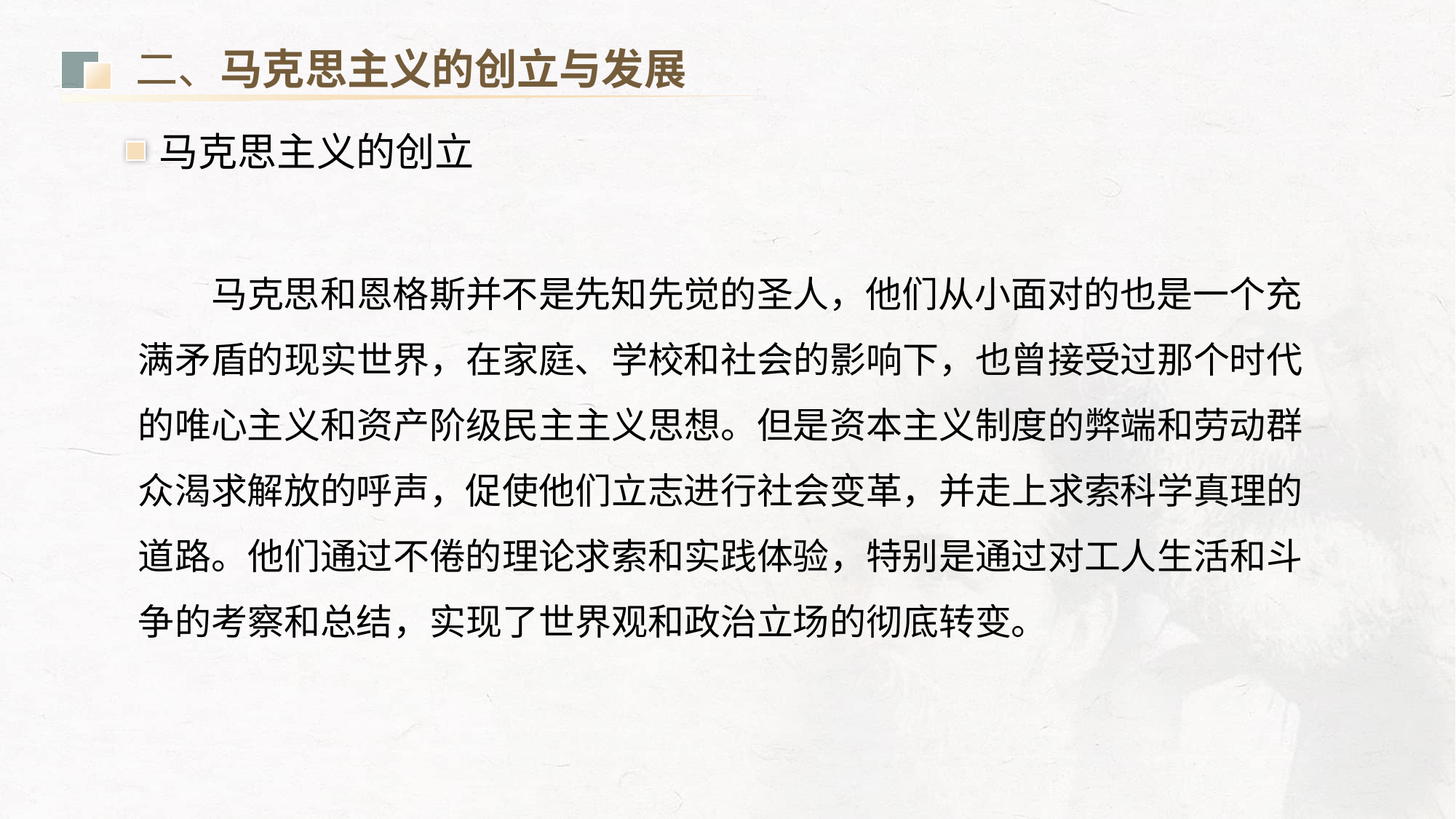

二、马克思主义的创立与发展

马克思主义的创立

马克思和恩格斯并不是先知先觉的圣人，他们从小面对的也是一个充满矛盾的现实世界，在家庭、学校和社会的影响下，也曾接受过那个时代的唯心主义和资产阶级民主主义思想。但是资本主义制度的弊端和劳动群众渴求解放的呼声，促使他们立志进行社会变革，并走上求索科学真理的道路。他们通过不倦的理论求索和实践体验，特别是通过对工人生活和斗争的考察和总结，实现了世界观和政治立场的彻底转变。